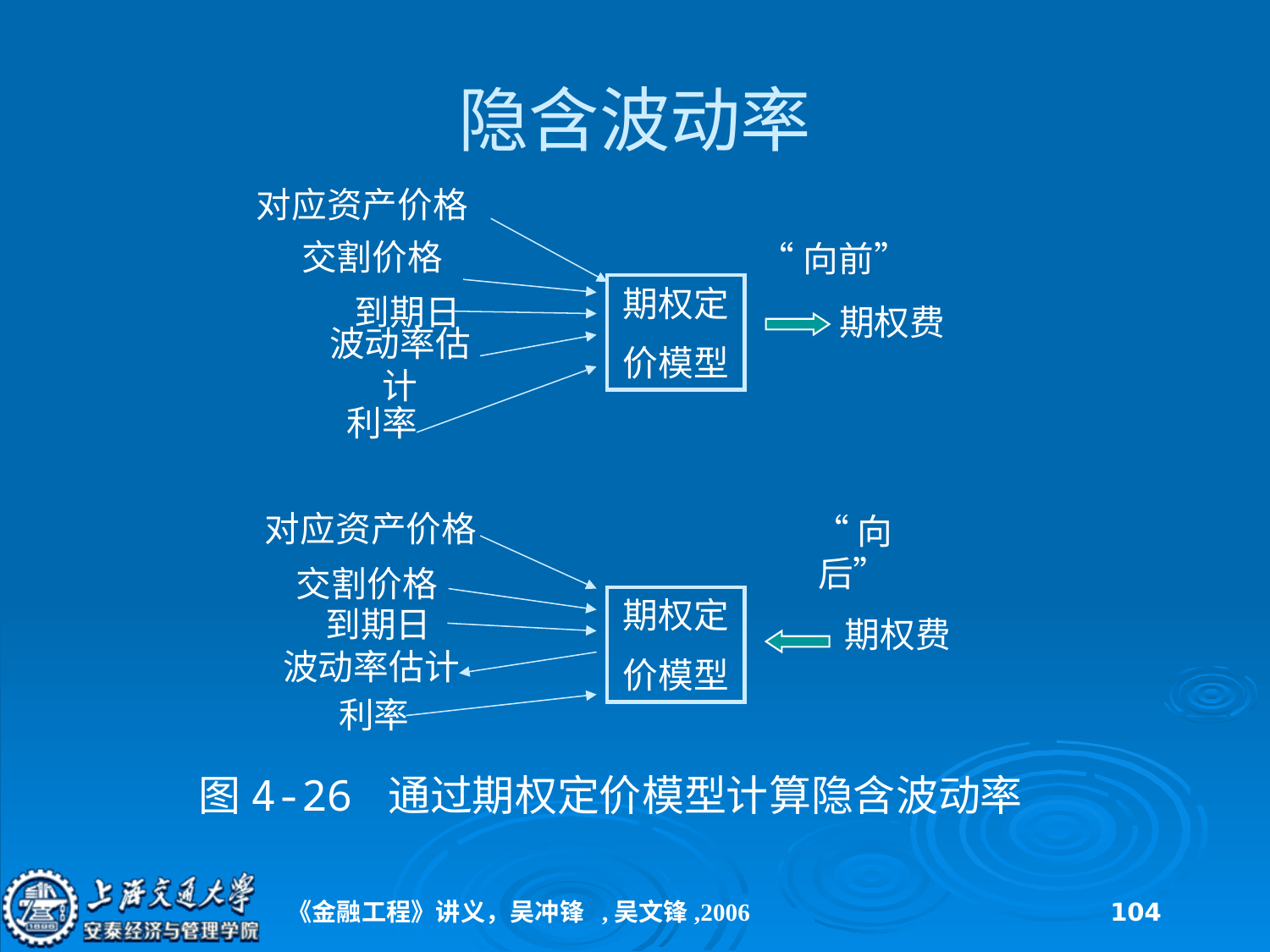

# 隐含波动率
对应资产价格

交割价格
“向前”
期权定
价模型

到期日
期权费

波动率估计

利率
“向后”

交割价格
期权定
价模型

到期日
期权费

波动率估计

利率

对应资产价格
图4-26 通过期权定价模型计算隐含波动率